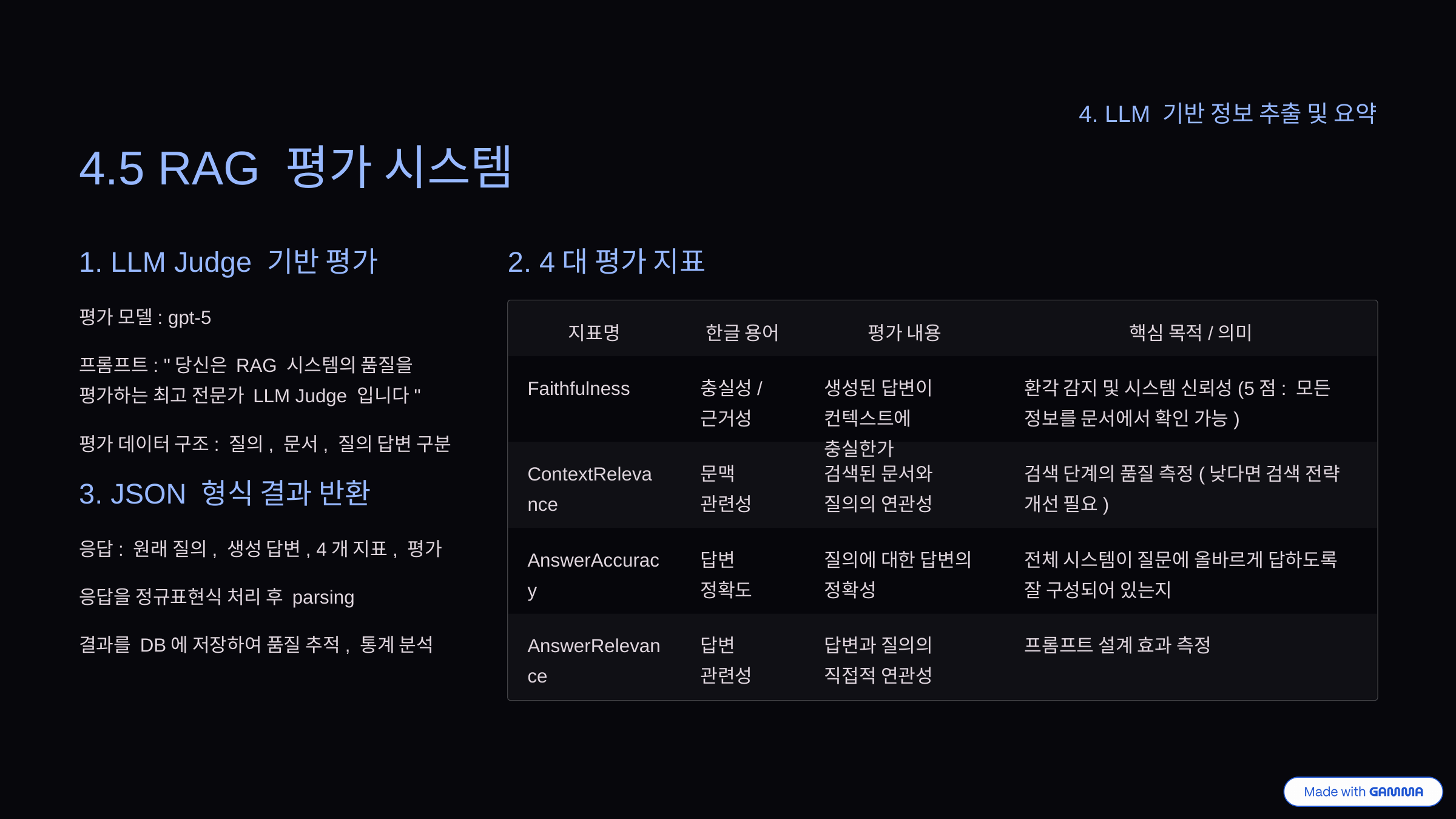

4. LLM 기반 정보 추출 및 요약
4.5 RAG 평가 시스템
1. LLM Judge 기반 평가
2. 4대 평가 지표
평가 모델: gpt-5

지표명
한글 용어
평가 내용
핵심 목적/의미
프롬프트: "당신은 RAG 시스템의 품질을 평가하는 최고 전문가 LLM Judge 입니다"

Faithfulness
충실성/근거성
생성된 답변이 컨텍스트에 충실한가
환각 감지 및 시스템 신뢰성(5점: 모든 정보를 문서에서 확인 가능)
평가 데이터 구조: 질의, 문서, 질의 답변 구분

ContextRelevance
문맥 관련성
검색된 문서와 질의의 연관성
검색 단계의 품질 측정(낮다면 검색 전략 개선 필요)
3. JSON 형식 결과 반환

응답: 원래 질의, 생성 답변, 4개 지표, 평가
AnswerAccuracy
답변 정확도
질의에 대한 답변의 정확성
전체 시스템이 질문에 올바르게 답하도록 잘 구성되어 있는지
응답을 정규표현식 처리 후 parsing

결과를 DB에 저장하여 품질 추적, 통계 분석
AnswerRelevance
답변 관련성
답변과 질의의 직접적 연관성
프롬프트 설계 효과 측정